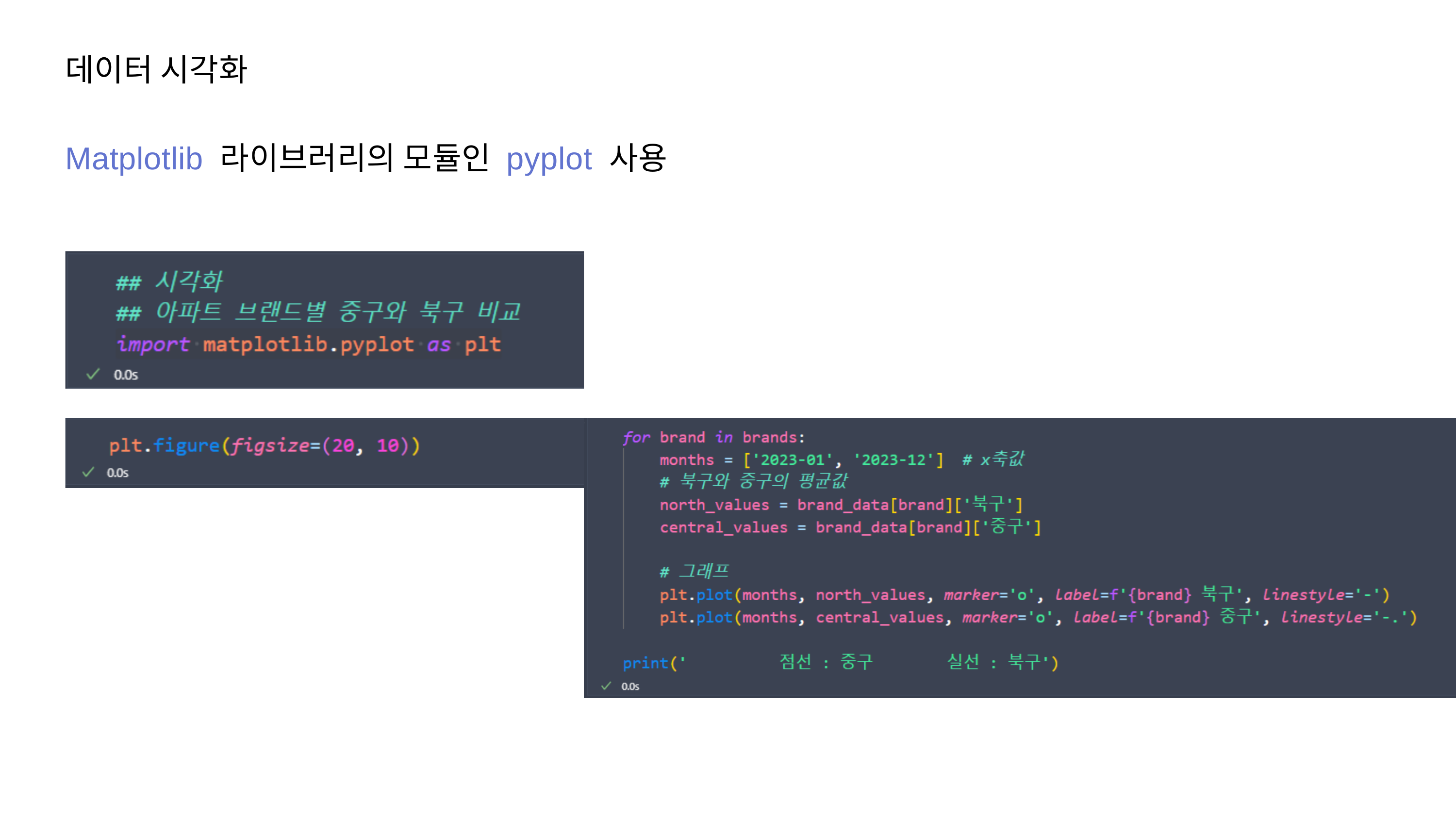

데이터 시각화

Matplotlib 라이브러리의 모듈인 pyplot 사용